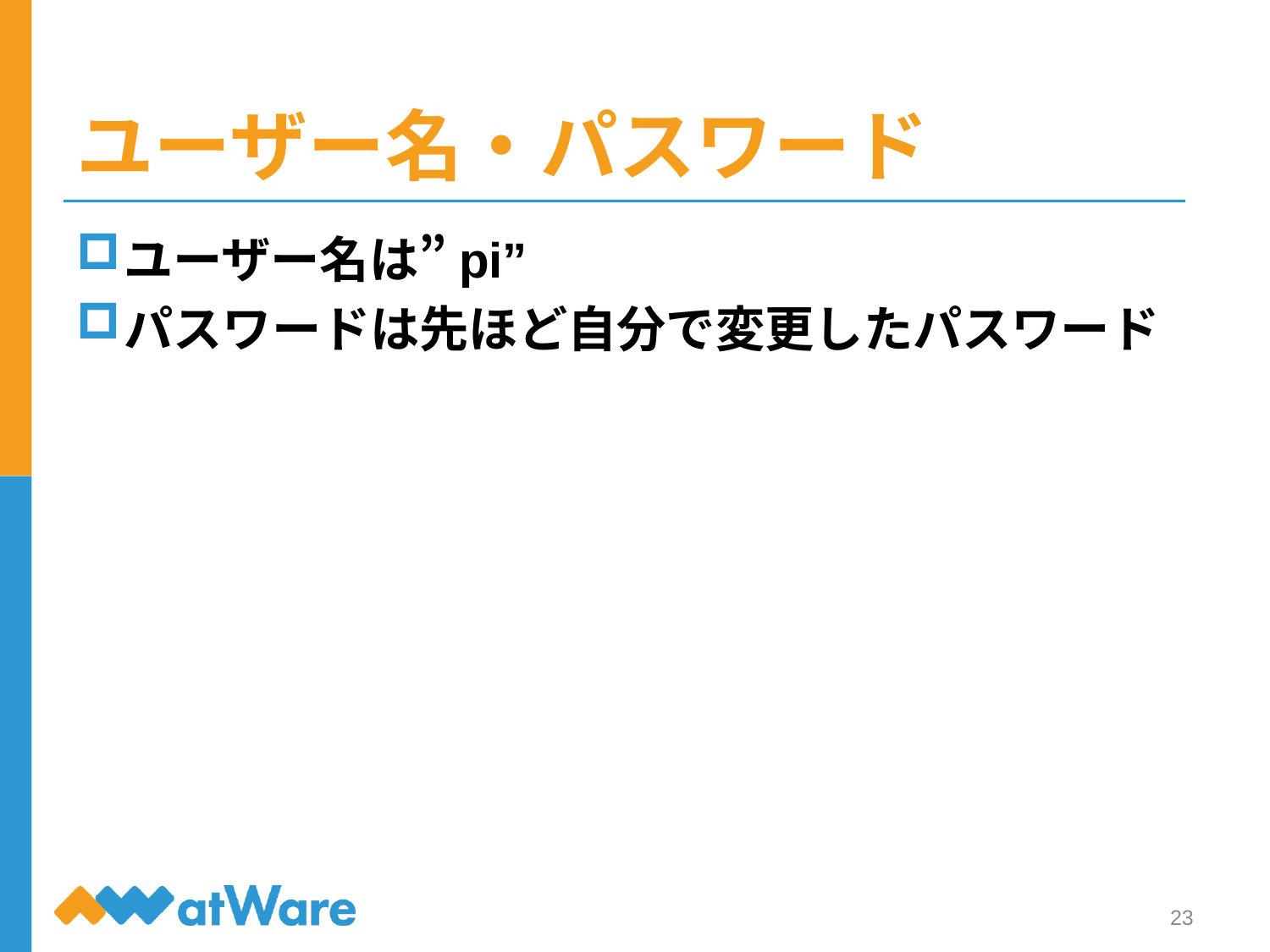

# ユーザー名・パスワード
ユーザー名は”pi”
パスワードは先ほど自分で変更したパスワード
23